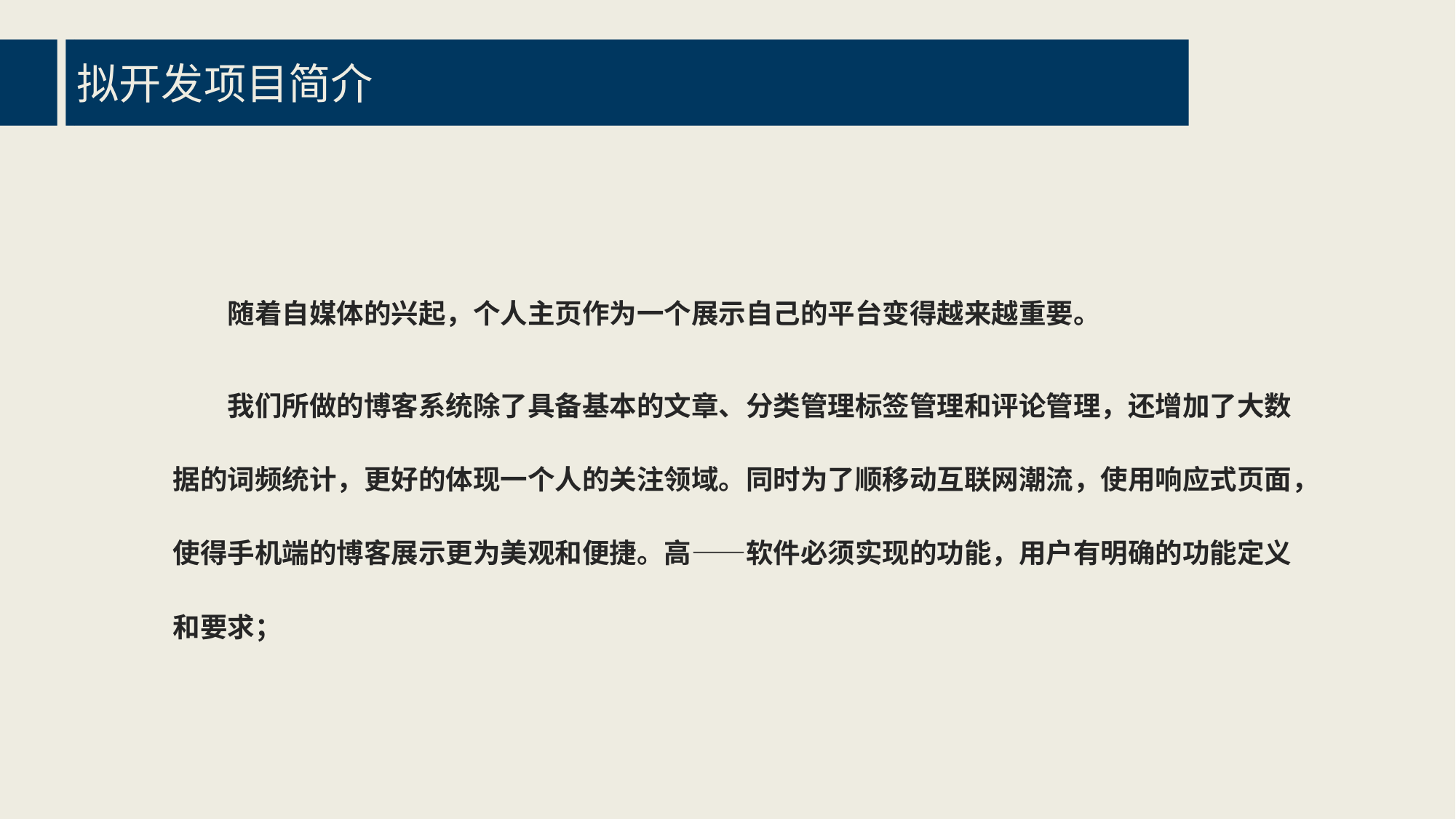

拟开发项目简介
随着自媒体的兴起，个人主页作为一个展示自己的平台变得越来越重要。
我们所做的博客系统除了具备基本的文章、分类管理标签管理和评论管理，还增加了大数据的词频统计，更好的体现一个人的关注领域。同时为了顺移动互联网潮流，使用响应式页面，使得手机端的博客展示更为美观和便捷。高——软件必须实现的功能，用户有明确的功能定义和要求；
3